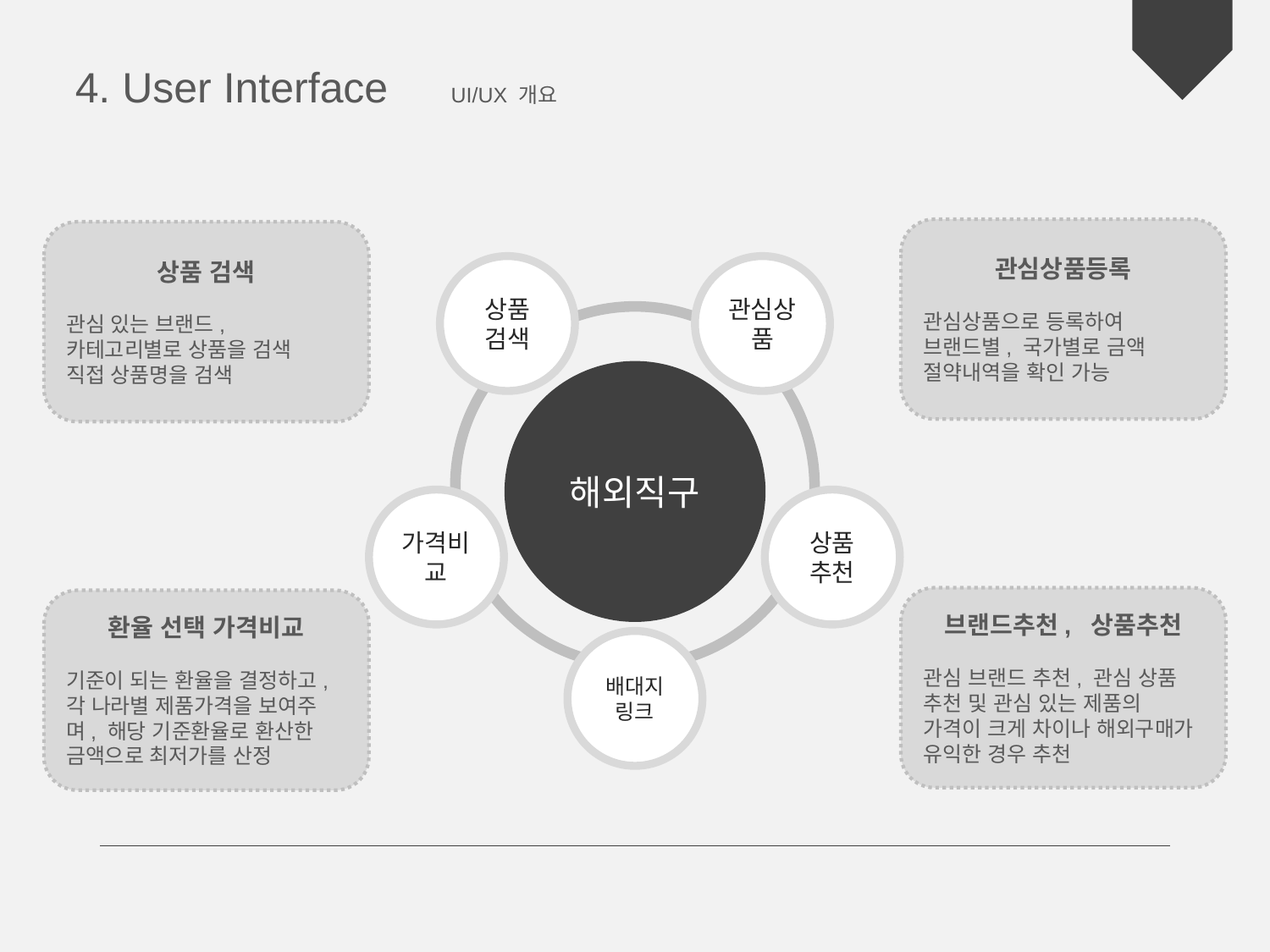

4. User Interface　UI/UX 개요
관심상품등록

관심상품으로 등록하여 브랜드별, 국가별로 금액 절약내역을 확인 가능
상품 검색

관심 있는 브랜드, 카테고리별로 상품을 검색
직접 상품명을 검색
상품
검색
관심상품

해외직구
가격비교
상품
추천
브랜드추천,  상품추천

관심 브랜드 추천, 관심 상품 추천 및 관심 있는 제품의 가격이 크게 차이나 해외구매가 유익한 경우 추천
환율 선택 가격비교

기준이 되는 환율을 결정하고, 각 나라별 제품가격을 보여주며, 해당 기준환율로 환산한 금액으로 최저가를 산정
배대지
링크